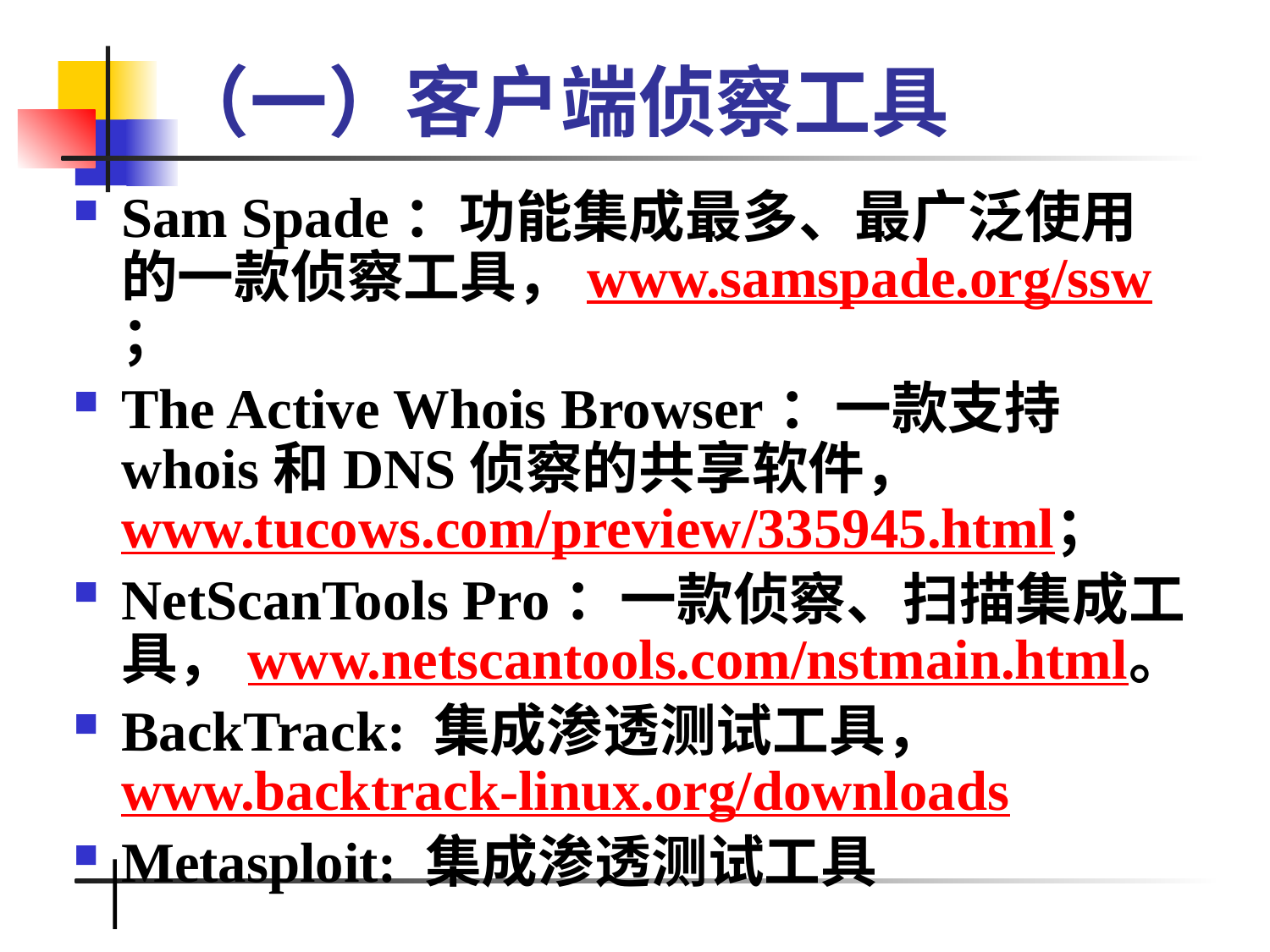

# （一）客户端侦察工具
Sam Spade：功能集成最多、最广泛使用的一款侦察工具，www.samspade.org/ssw；
The Active Whois Browser：一款支持whois和DNS侦察的共享软件，www.tucows.com/preview/335945.html；
NetScanTools Pro：一款侦察、扫描集成工具，www.netscantools.com/nstmain.html。
BackTrack: 集成渗透测试工具，www.backtrack-linux.org/downloads
Metasploit: 集成渗透测试工具